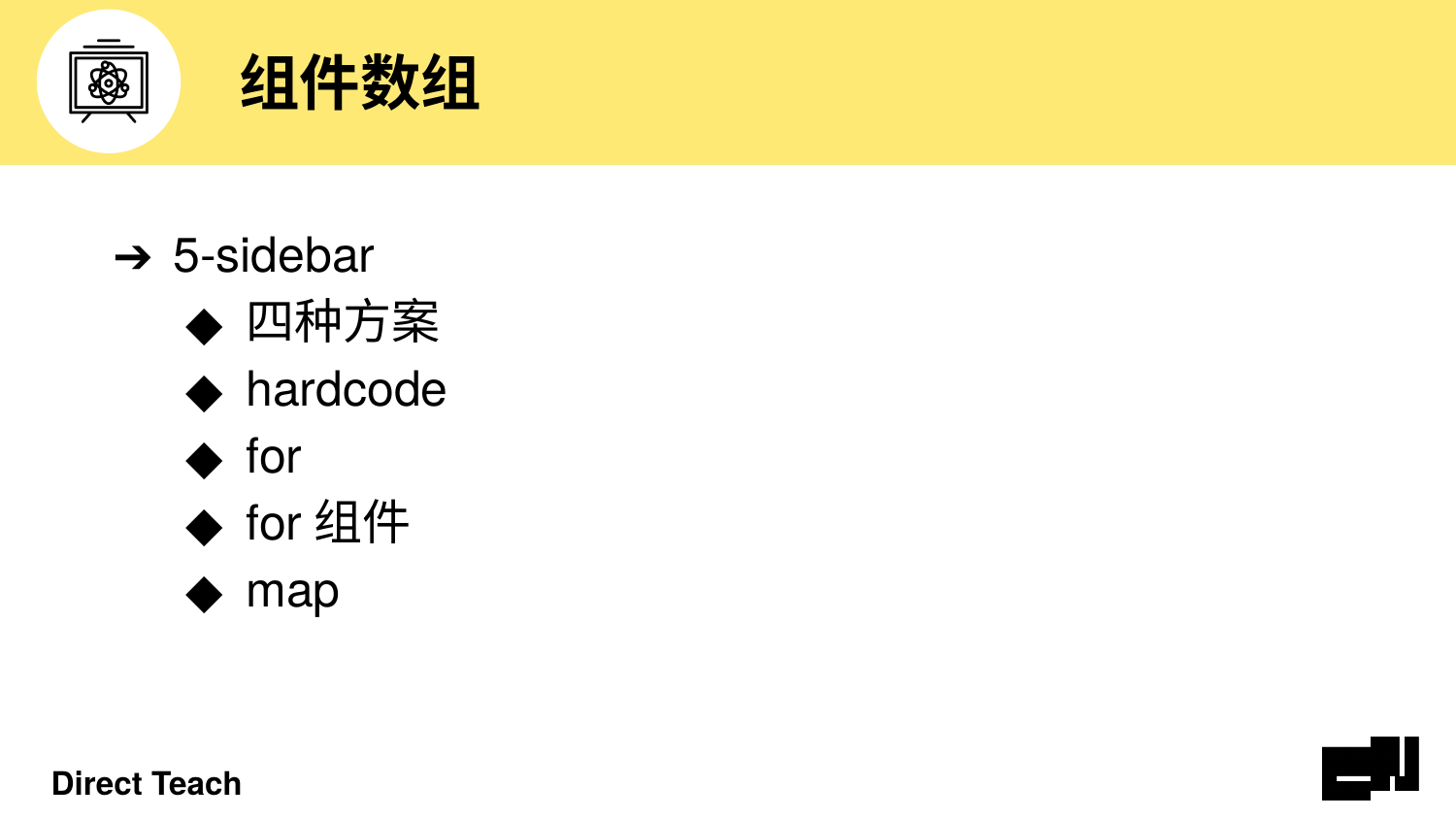

# 组件数组
5-sidebar
四种方案
hardcode
for
for组件
map